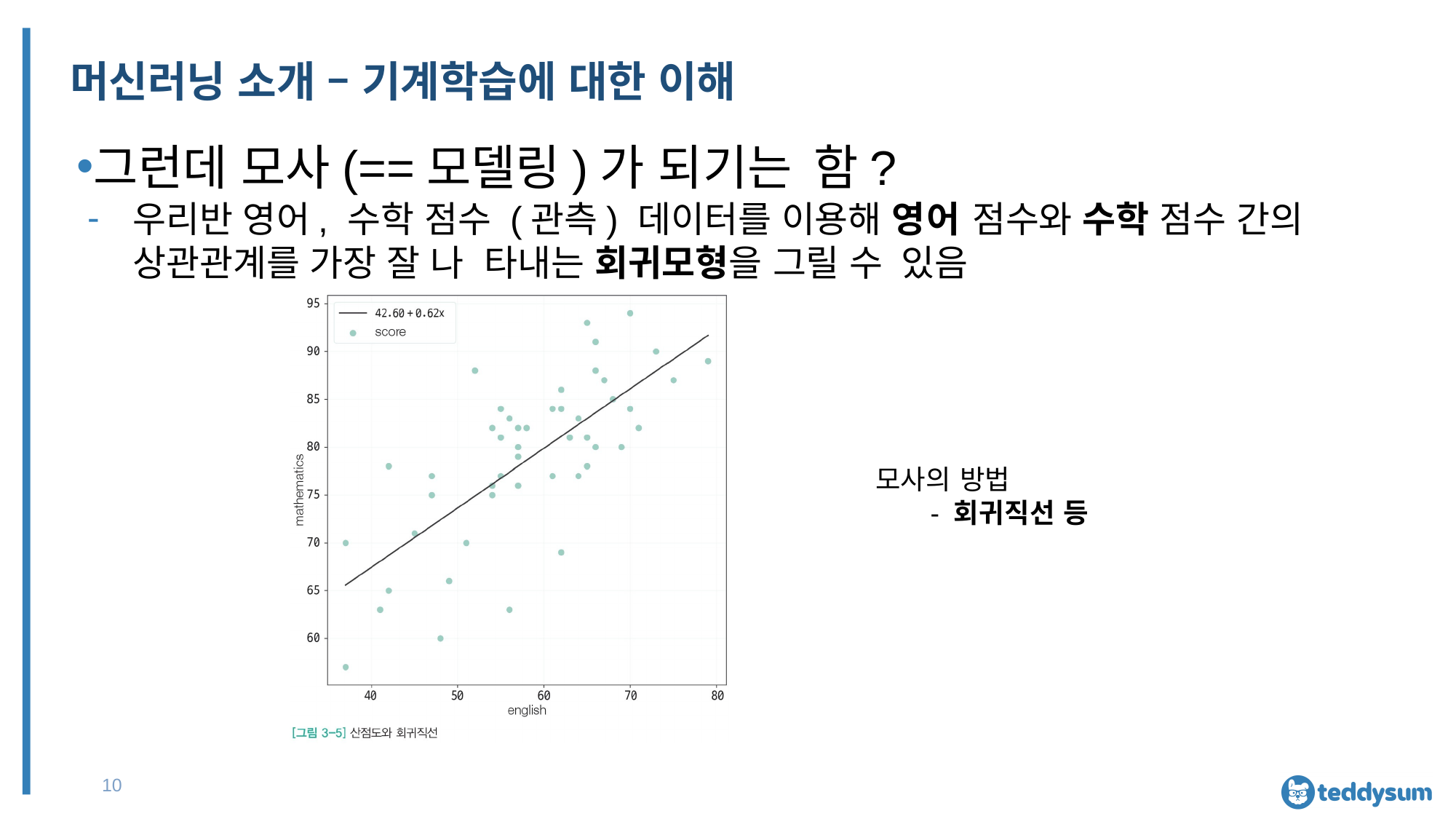

# 머신러닝 소개 – 기계학습에 대한 이해
그런데 모사(==모델링)가 되기는 함?
우리반 영어, 수학 점수 (관측) 데이터를 이용해 영어 점수와 수학 점수 간의 상관관계를 가장 잘 나  타내는 회귀모형을 그릴 수 있음

모사의 방법
- 회귀직선 등
10